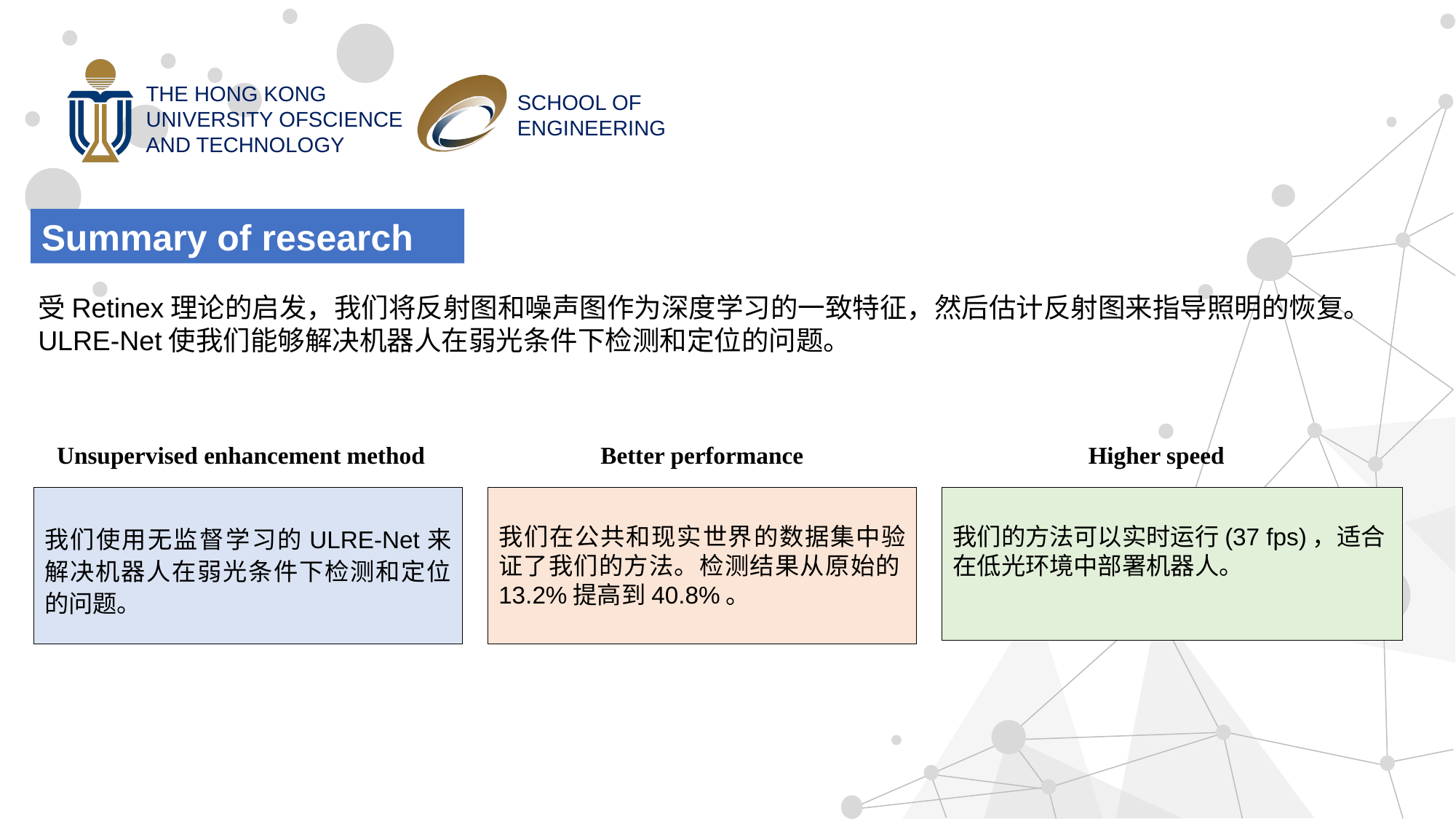

Summary of research
受Retinex理论的启发，我们将反射图和噪声图作为深度学习的一致特征，然后估计反射图来指导照明的恢复。ULRE-Net使我们能够解决机器人在弱光条件下检测和定位的问题。
Unsupervised enhancement method
Better performance
Higher speed

我们在公共和现实世界的数据集中验证了我们的方法。检测结果从原始的13.2%提高到40.8%。

我们的方法可以实时运行(37 fps)，适合在低光环境中部署机器人。

我们使用无监督学习的ULRE-Net来解决机器人在弱光条件下检测和定位的问题。